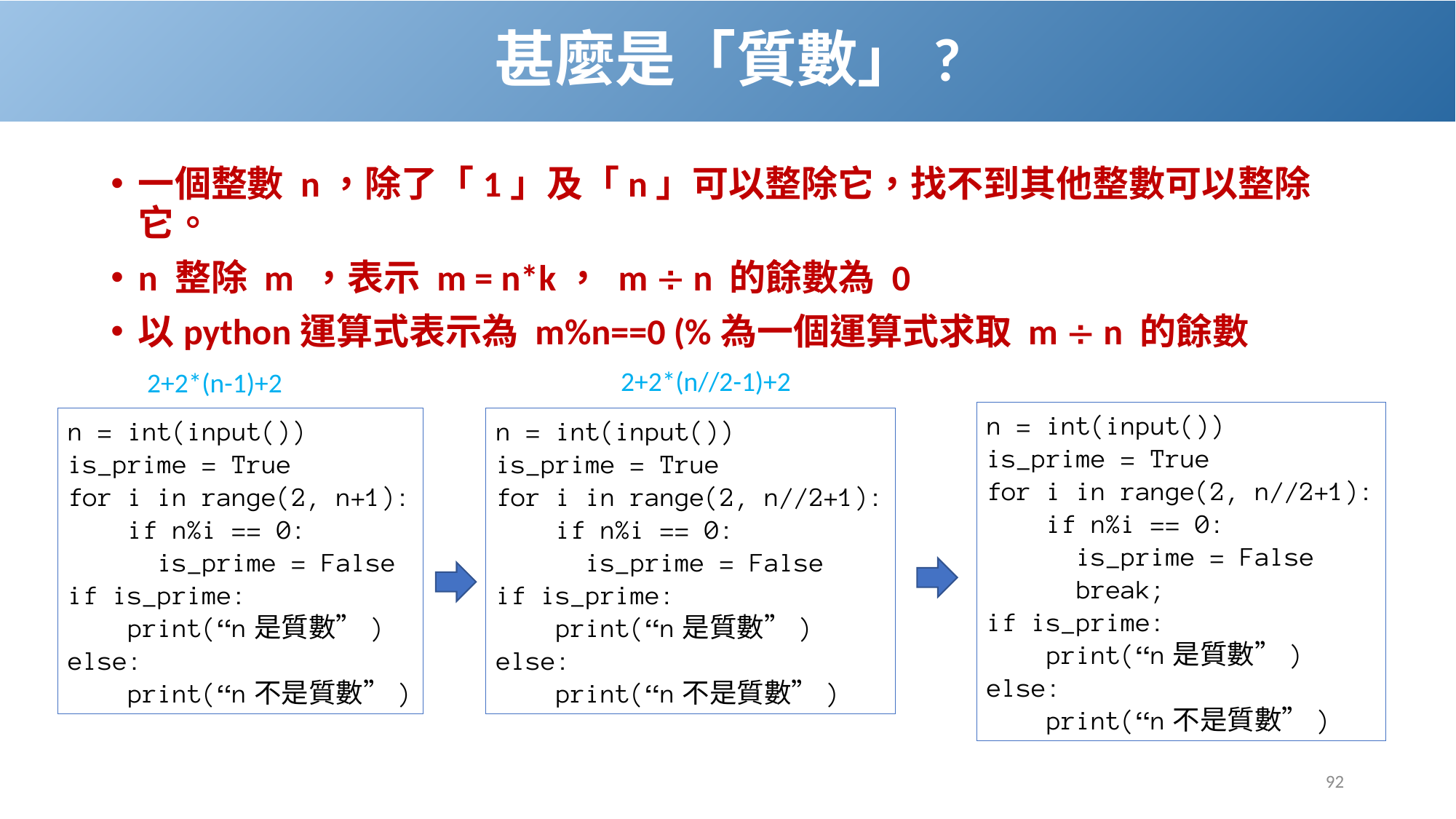

# 甚麼是「質數」?
一個整數 n，除了「1」及「n」可以整除它，找不到其他整數可以整除它。
n 整除 m ，表示 m = n*k， m ÷ n 的餘數為 0
以python運算式表示為 m%n==0 (%為一個運算式求取 m ÷ n 的餘數
2+2*(n//2-1)+2
2+2*(n-1)+2
n = int(input())
is_prime = True
for i in range(2, n//2+1):
    if n%i == 0:
      is_prime = False
      break;
if is_prime:
    print(“n是質數”)
else:
    print(“n不是質數”)
n = int(input())
is_prime = True
for i in range(2, n//2+1):
    if n%i == 0:
      is_prime = False
if is_prime:
    print(“n是質數”)
else:
    print(“n不是質數”)
n = int(input())
is_prime = True
for i in range(2, n+1):
    if n%i == 0:
      is_prime = False
if is_prime:
    print(“n是質數”)
else:
    print(“n不是質數”)

92